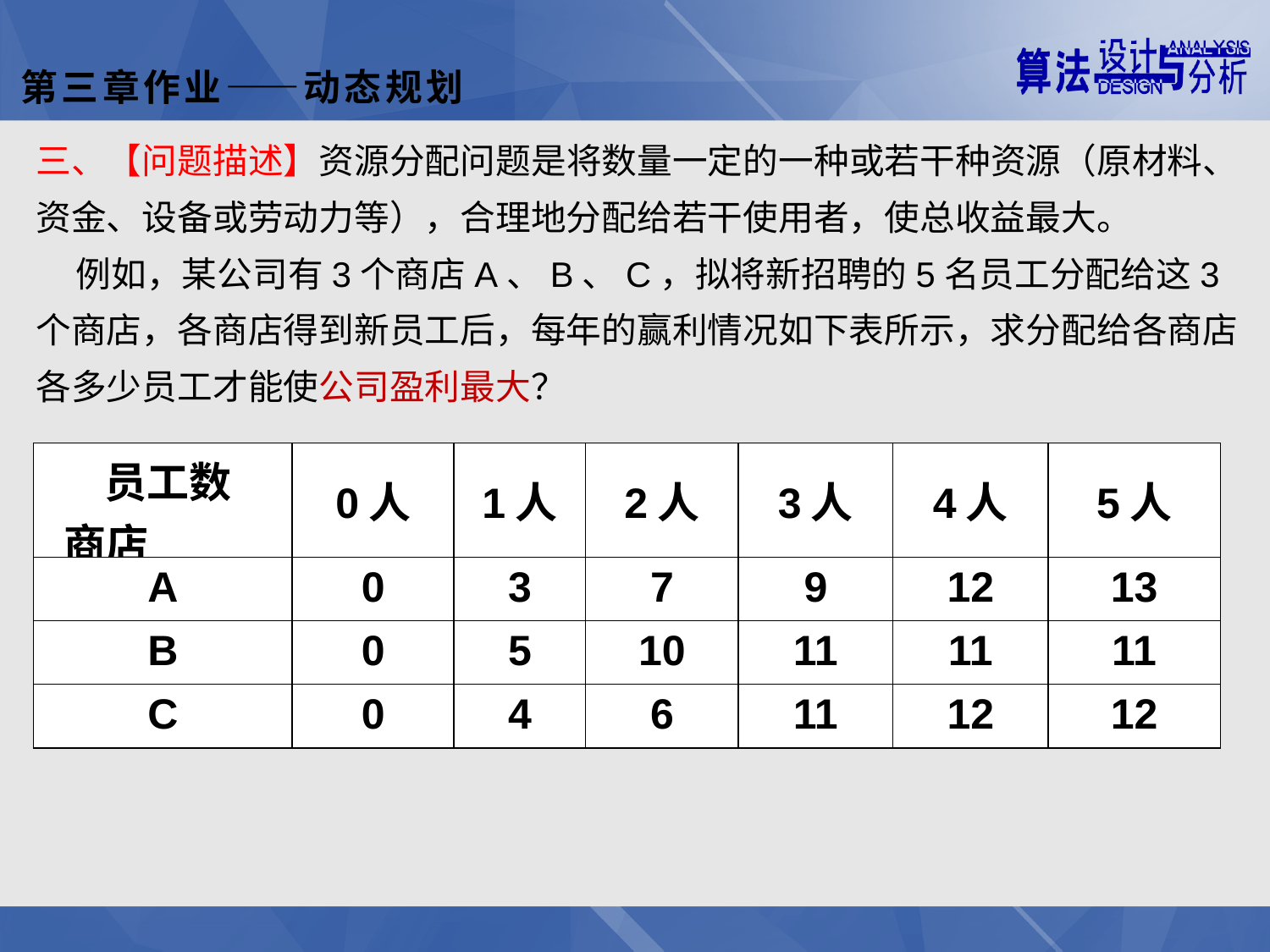

第三章作业——动态规划
三、【问题描述】资源分配问题是将数量一定的一种或若干种资源（原材料、资金、设备或劳动力等），合理地分配给若干使用者，使总收益最大。
    例如，某公司有3个商店A、B、C，拟将新招聘的5名员工分配给这3个商店，各商店得到新员工后，每年的赢利情况如下表所示，求分配给各商店各多少员工才能使公司盈利最大？
| 员工数 商店 | 0人 | 1人 | 2人 | 3人 | 4人 | 5人 |
| --- | --- | --- | --- | --- | --- | --- |
| A | 0 | 3 | 7 | 9 | 12 | 13 |
| B | 0 | 5 | 10 | 11 | 11 | 11 |
| C | 0 | 4 | 6 | 11 | 12 | 12 |